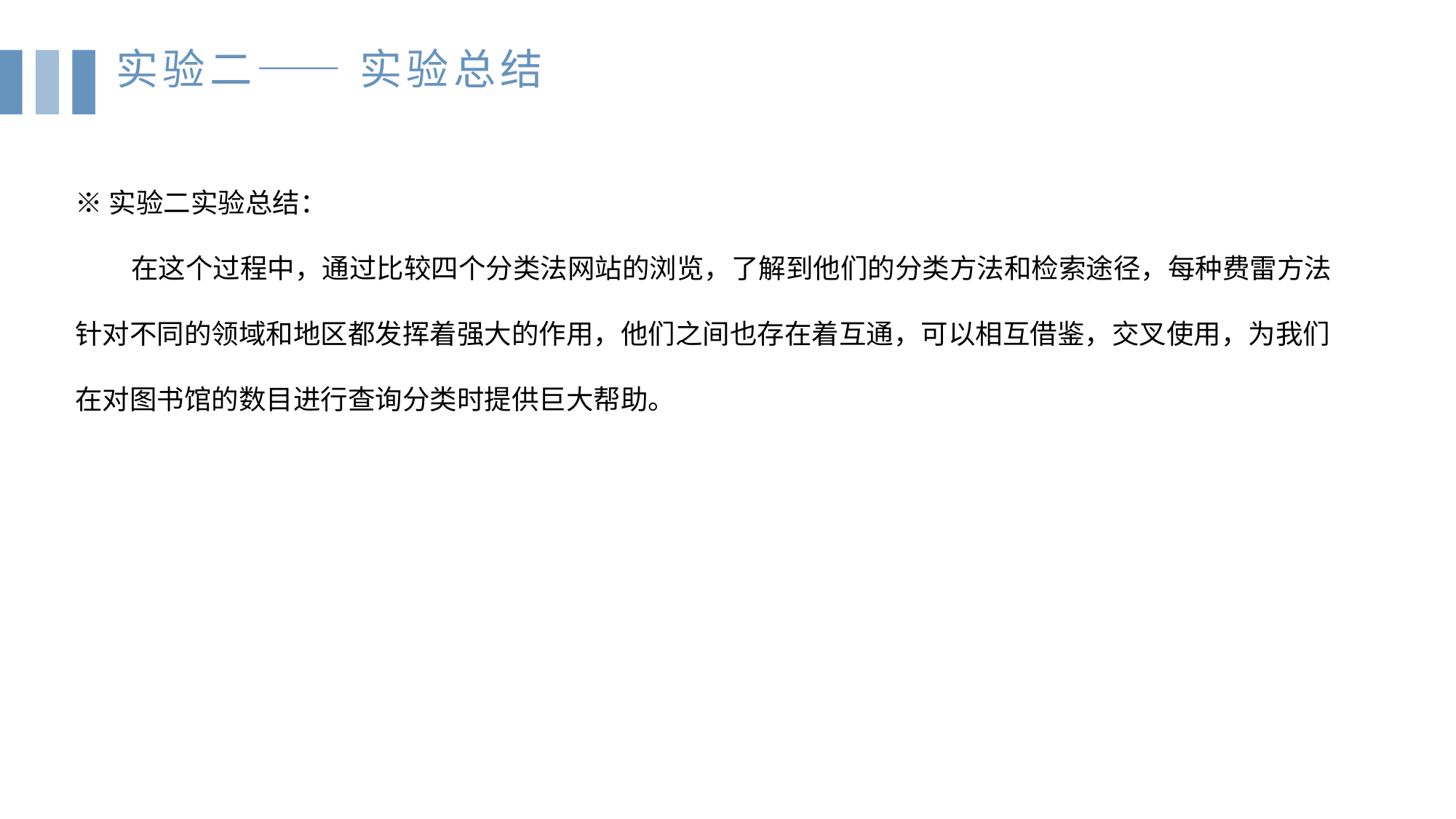

实验二—— 实验总结

※实验二实验总结：
        在这个过程中，通过比较四个分类法网站的浏览，了解到他们的分类方法和检索途径，每种费雷方法针对不同的领域和地区都发挥着强大的作用，他们之间也存在着互通，可以相互借鉴，交叉使用，为我们在对图书馆的数目进行查询分类时提供巨大帮助。